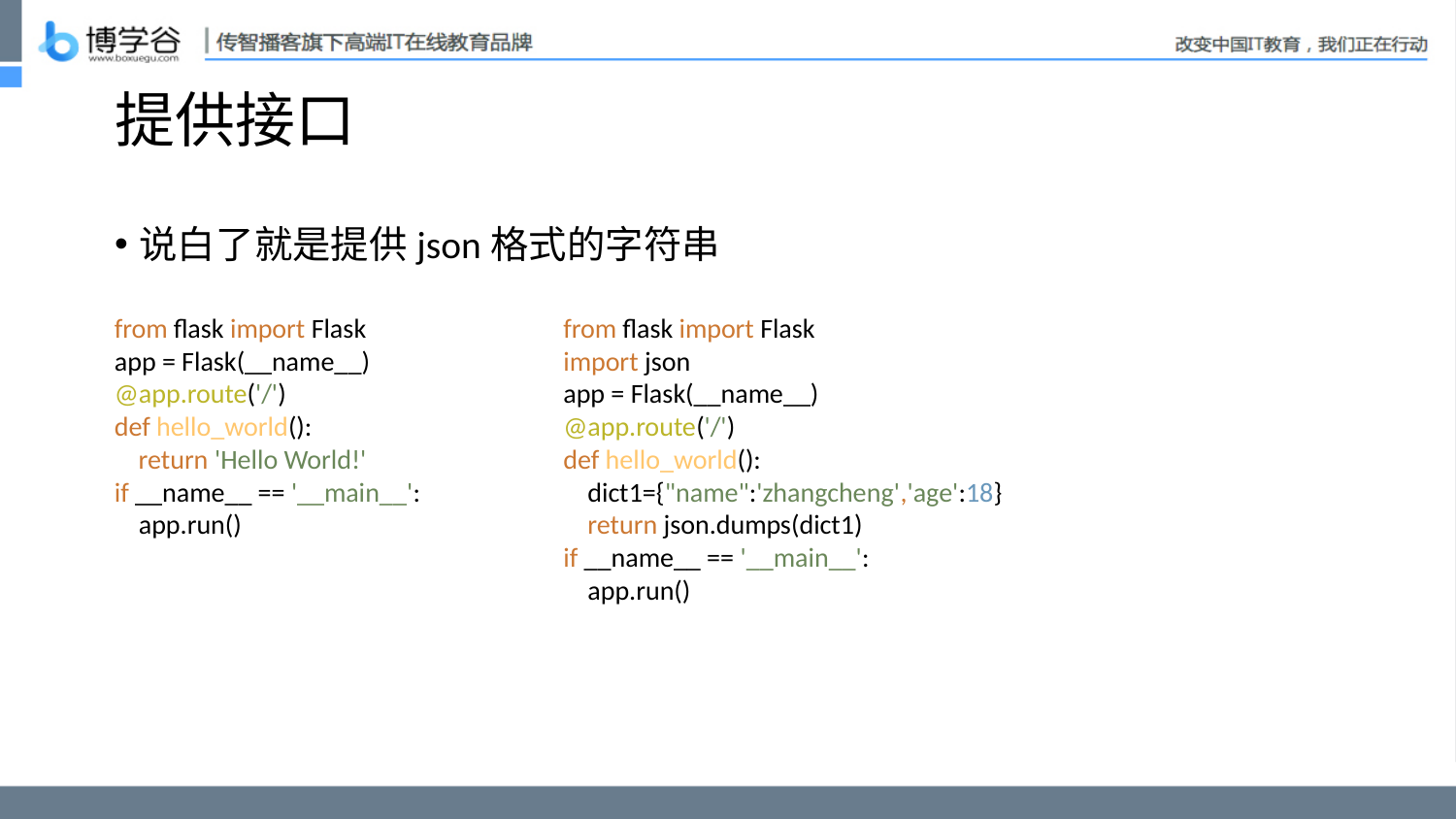

# 提供接口
说白了就是提供json格式的字符串
from flask import Flask
app = Flask(__name__)
@app.route('/')
def hello_world():
    return 'Hello World!'
if __name__ == '__main__':
    app.run()
from flask import Flask
import json
app = Flask(__name__)
@app.route('/')
def hello_world():
    dict1={"name":'zhangcheng','age':18}
    return json.dumps(dict1)
if __name__ == '__main__':
    app.run()